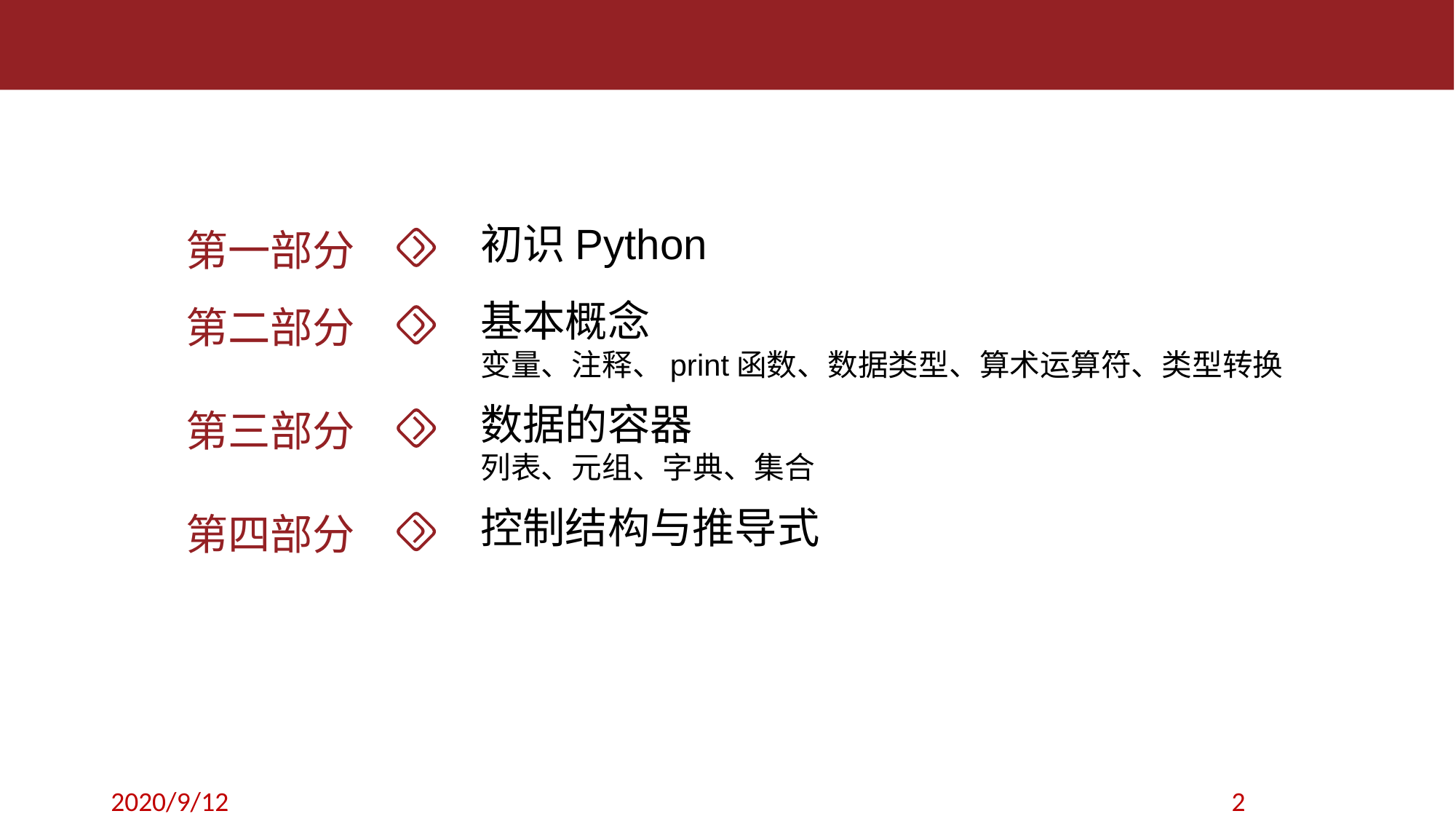

初识Python
第一部分

基本概念
变量、注释、print函数、数据类型、算术运算符、类型转换
第二部分

数据的容器
列表、元组、字典、集合
第三部分

控制结构与推导式
第四部分

2020/9/12
2